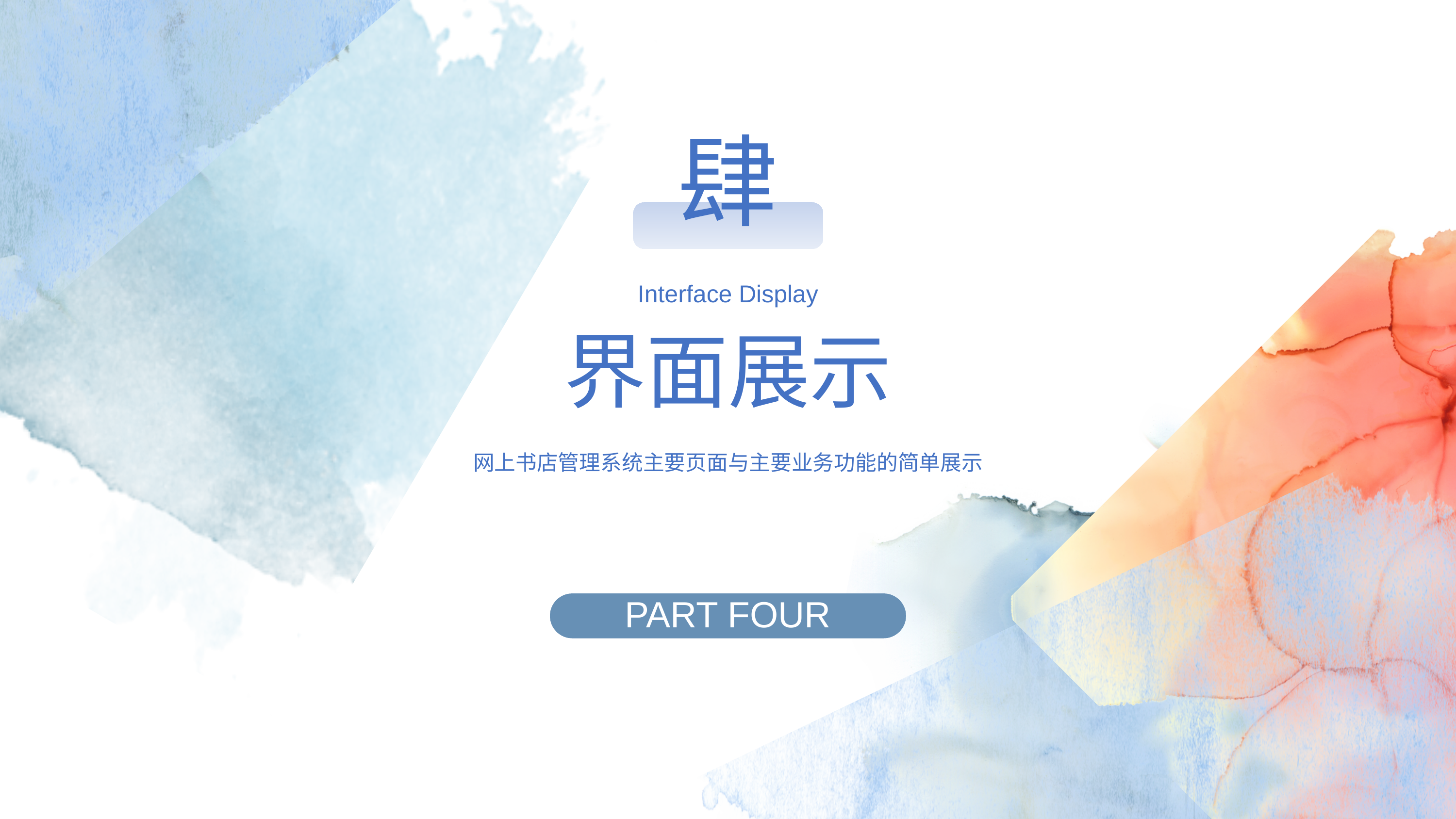

肆

Interface Display
界面展示
网上书店管理系统主要页面与主要业务功能的简单展示
PART FOUR